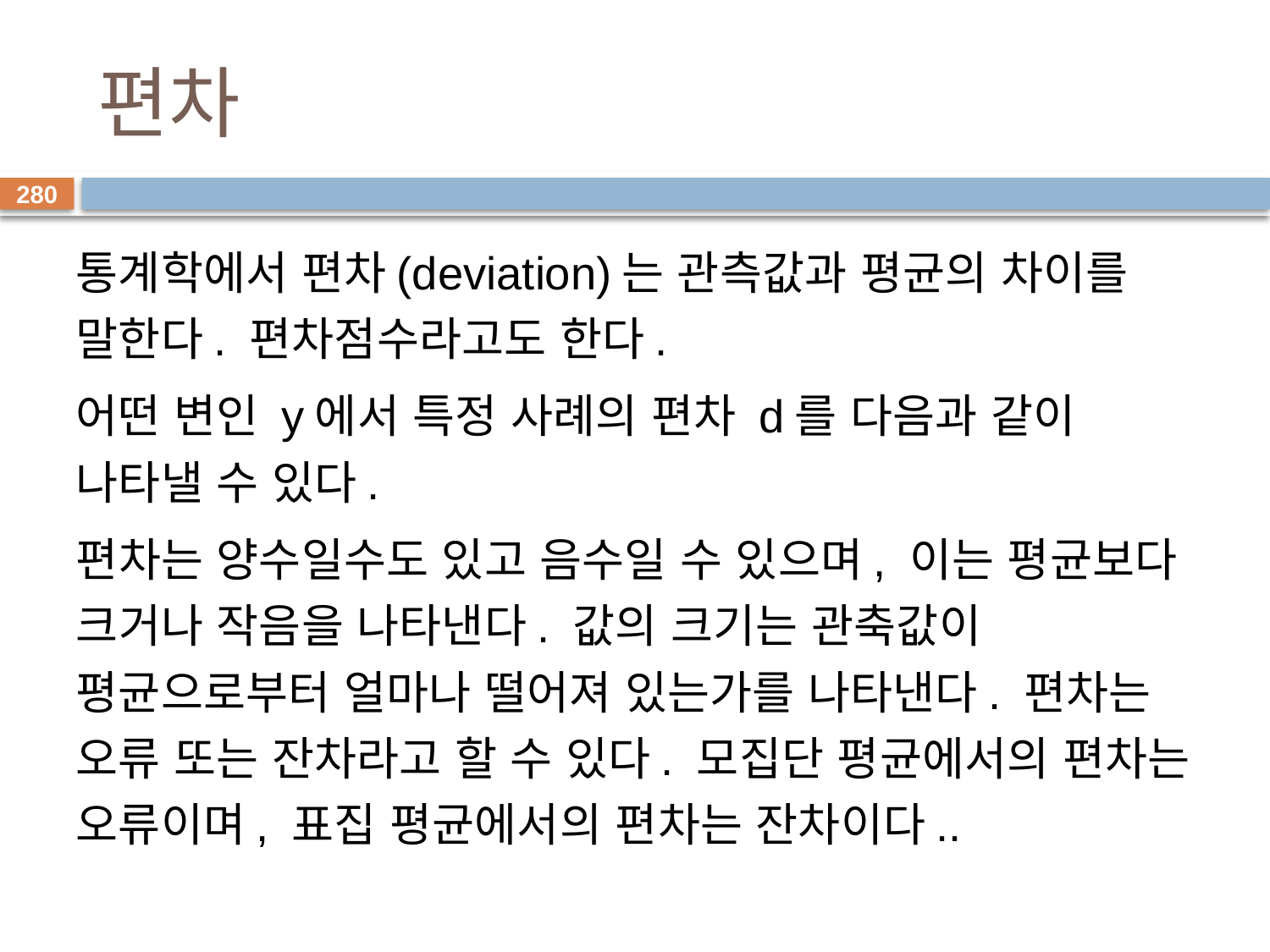

# 편차
280
통계학에서 편차(deviation)는 관측값과 평균의 차이를 말한다. 편차점수라고도 한다.
어떤 변인 y에서 특정 사례의 편차 d를 다음과 같이 나타낼 수 있다.
편차는 양수일수도 있고 음수일 수 있으며, 이는 평균보다 크거나 작음을 나타낸다. 값의 크기는 관축값이 평균으로부터 얼마나 떨어져 있는가를 나타낸다. 편차는 오류 또는 잔차라고 할 수 있다. 모집단 평균에서의 편차는 오류이며, 표집 평균에서의 편차는 잔차이다..